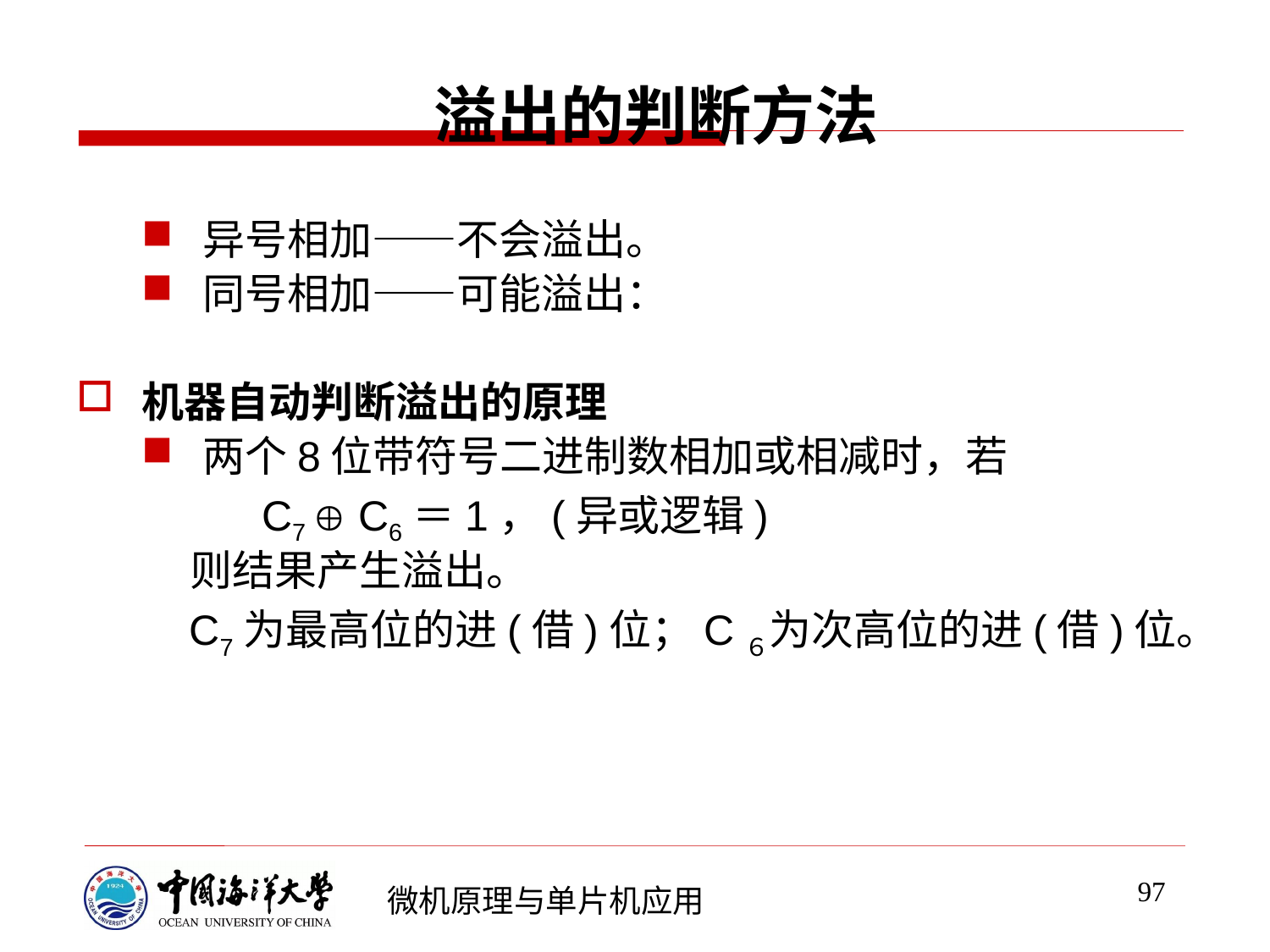

# 溢出的判断方法

异号相加——不会溢出。
同号相加——可能溢出：

机器自动判断溢出的原理
两个8位带符号二进制数相加或相减时，若
	     C7 ⊕ C6＝1，(异或逻辑)
    则结果产生溢出。
    C7为最高位的进(借)位；C６为次高位的进(借)位。
97